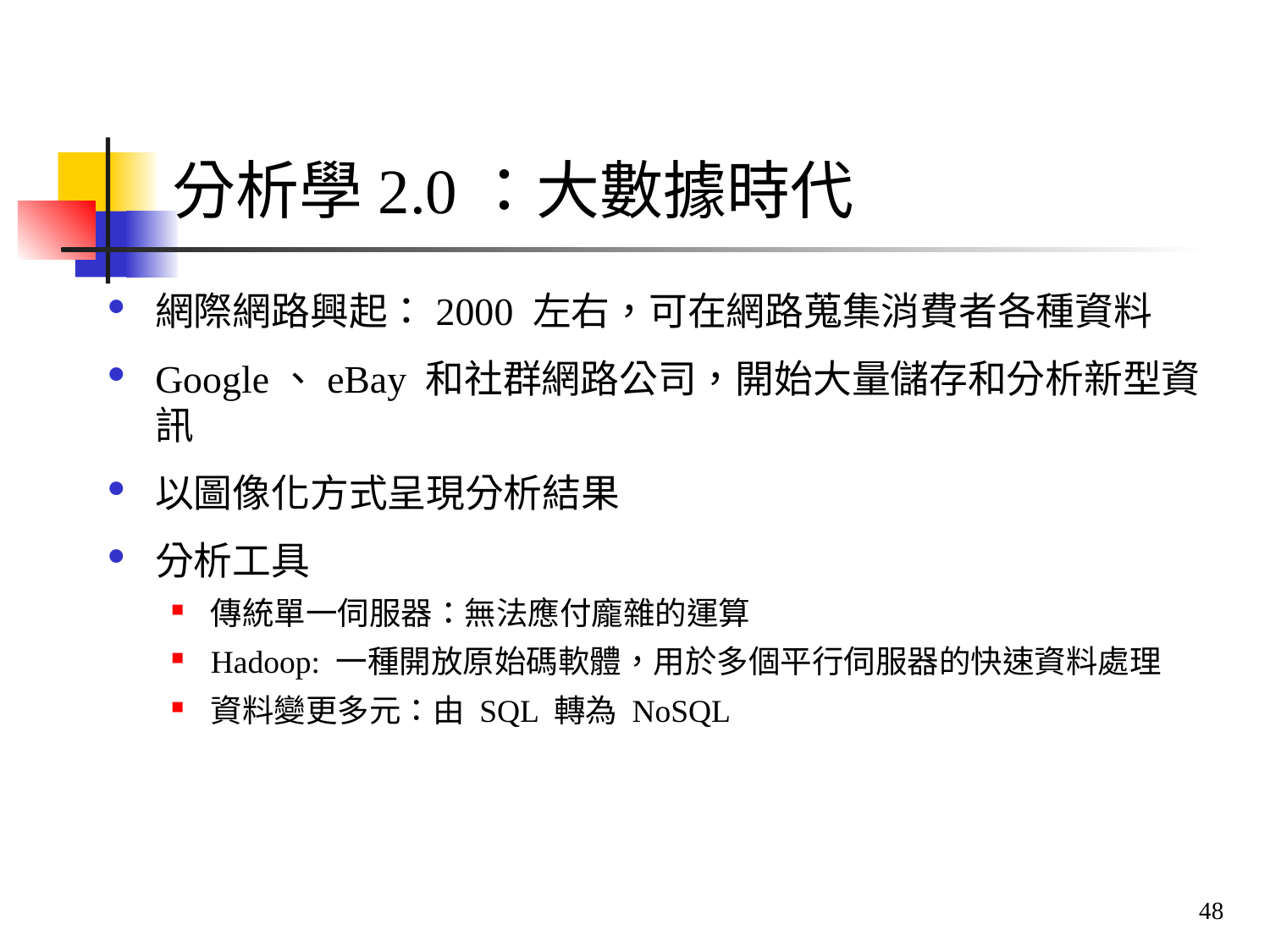

# 分析學2.0：大數據時代
網際網路興起：2000 左右，可在網路蒐集消費者各種資料
Google、eBay 和社群網路公司，開始大量儲存和分析新型資訊
以圖像化方式呈現分析結果
分析工具
傳統單一伺服器：無法應付龐雜的運算
Hadoop: 一種開放原始碼軟體，用於多個平行伺服器的快速資料處理
資料變更多元：由 SQL 轉為 NoSQL